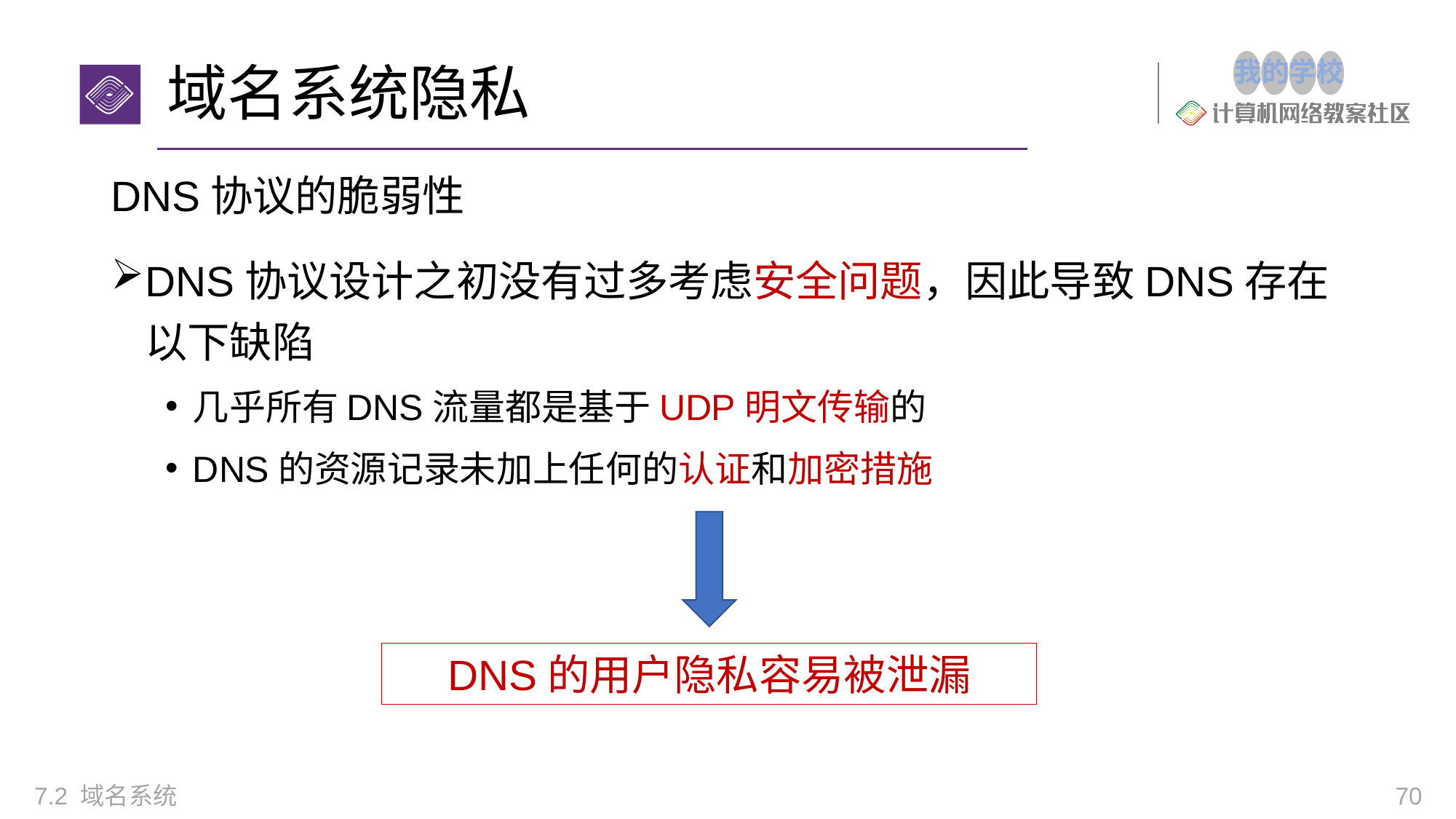

# 域名系统隐私
DNS协议的脆弱性
DNS协议设计之初没有过多考虑安全问题，因此导致DNS存在以下缺陷
几乎所有DNS流量都是基于UDP明文传输的
DNS的资源记录未加上任何的认证和加密措施

DNS的用户隐私容易被泄漏
7.2 域名系统
70